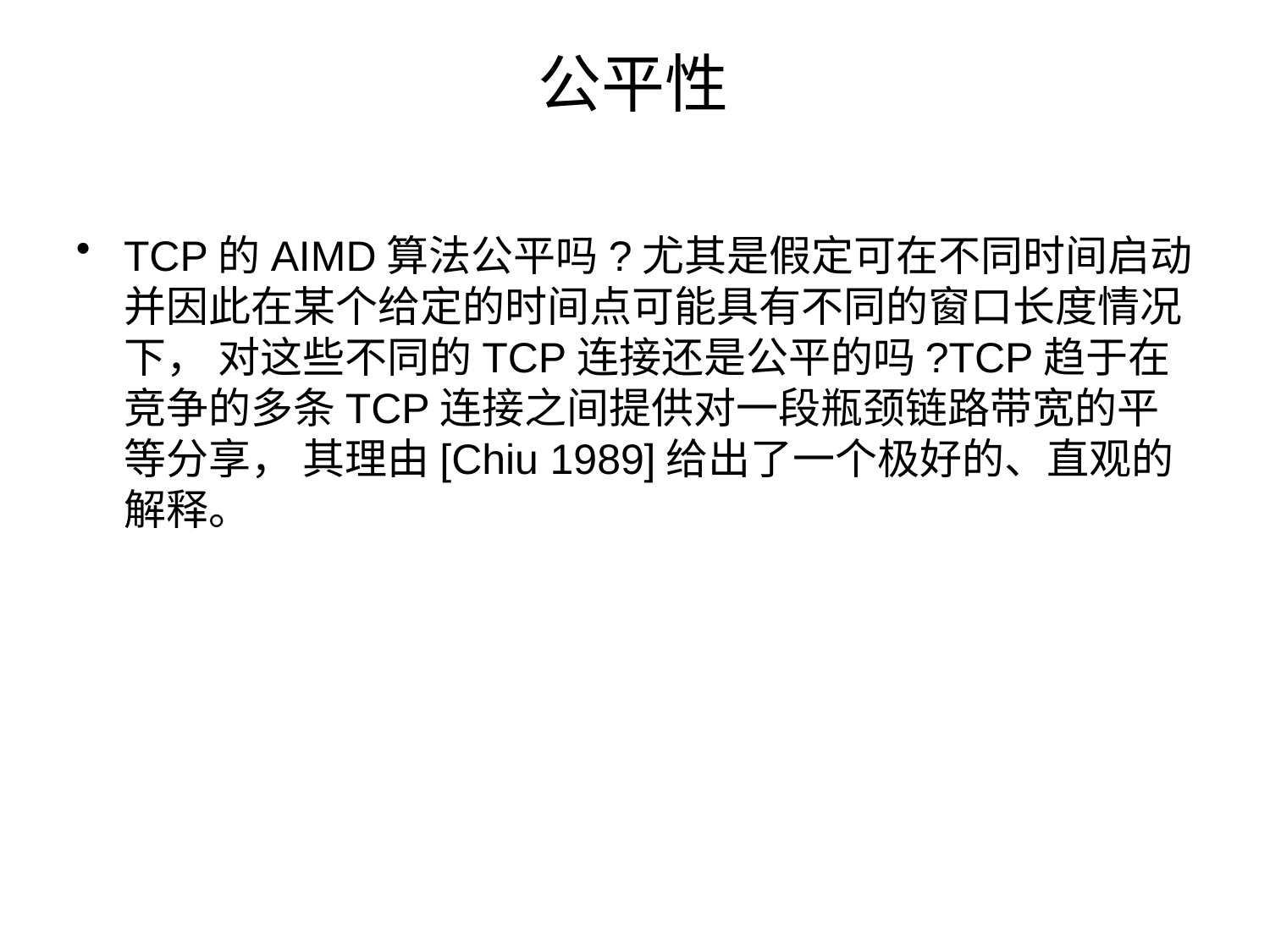

# 公平性
TCP的AIMD算法公平吗?尤其是假定可在不同时间启动并因此在某个给定的时间点可能具有不同的窗口长度情况下， 对这些不同的TCP连接还是公平的吗?TCP趋于在竞争的多条TCP连接之间提供对一段瓶颈链路带宽的平等分享， 其理由[Chiu 1989]给出了一个极好的、直观的解释。